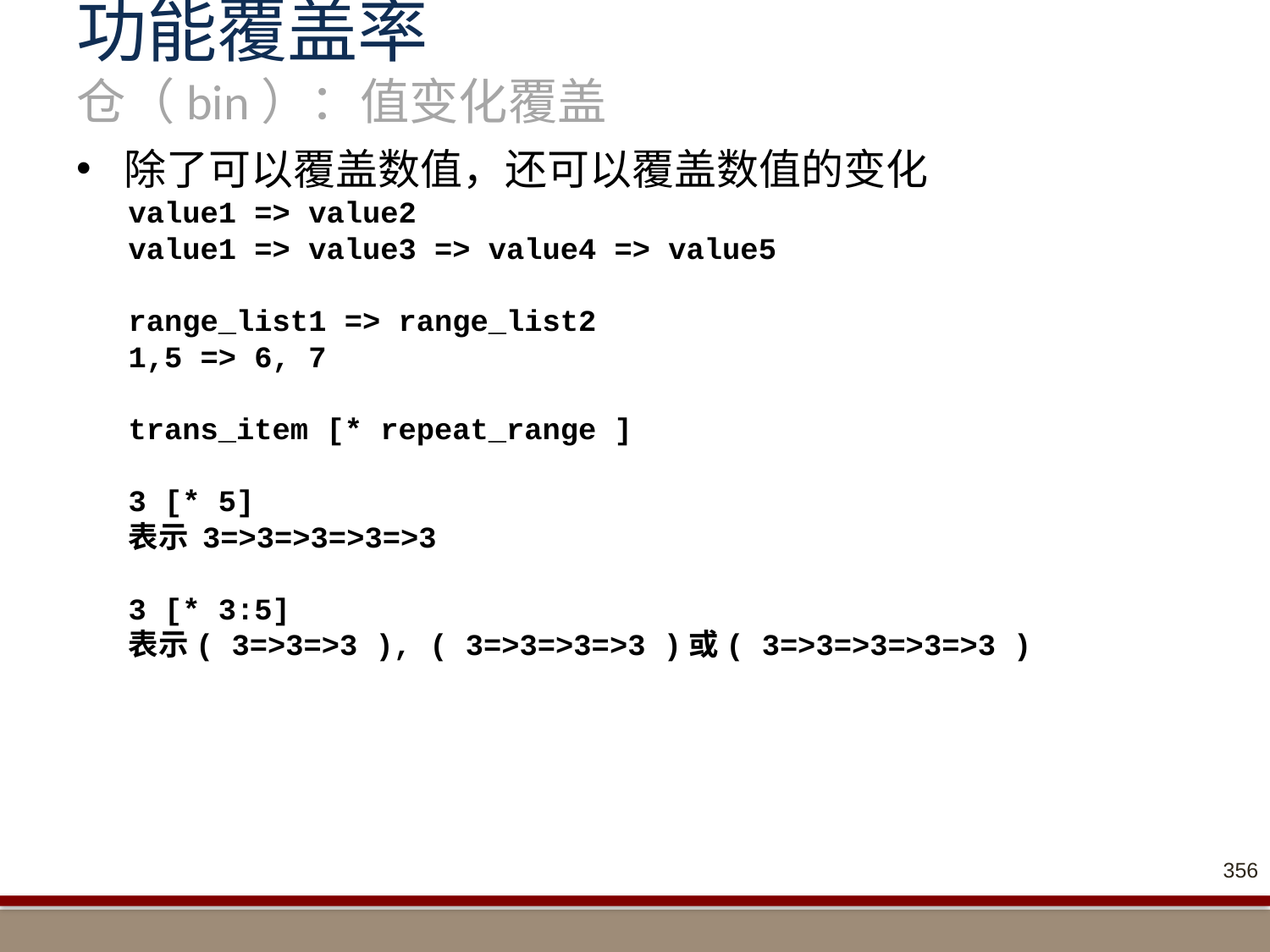

# 功能覆盖率 仓（bin）：值变化覆盖
除了可以覆盖数值，还可以覆盖数值的变化
value1 => value2
value1 => value3 => value4 => value5

range_list1 => range_list2
1,5 => 6, 7

trans_item [* repeat_range ]

3 [* 5]
表示 3=>3=>3=>3=>3

3 [* 3:5]
表示( 3=>3=>3 ), ( 3=>3=>3=>3 )或( 3=>3=>3=>3=>3 )

356